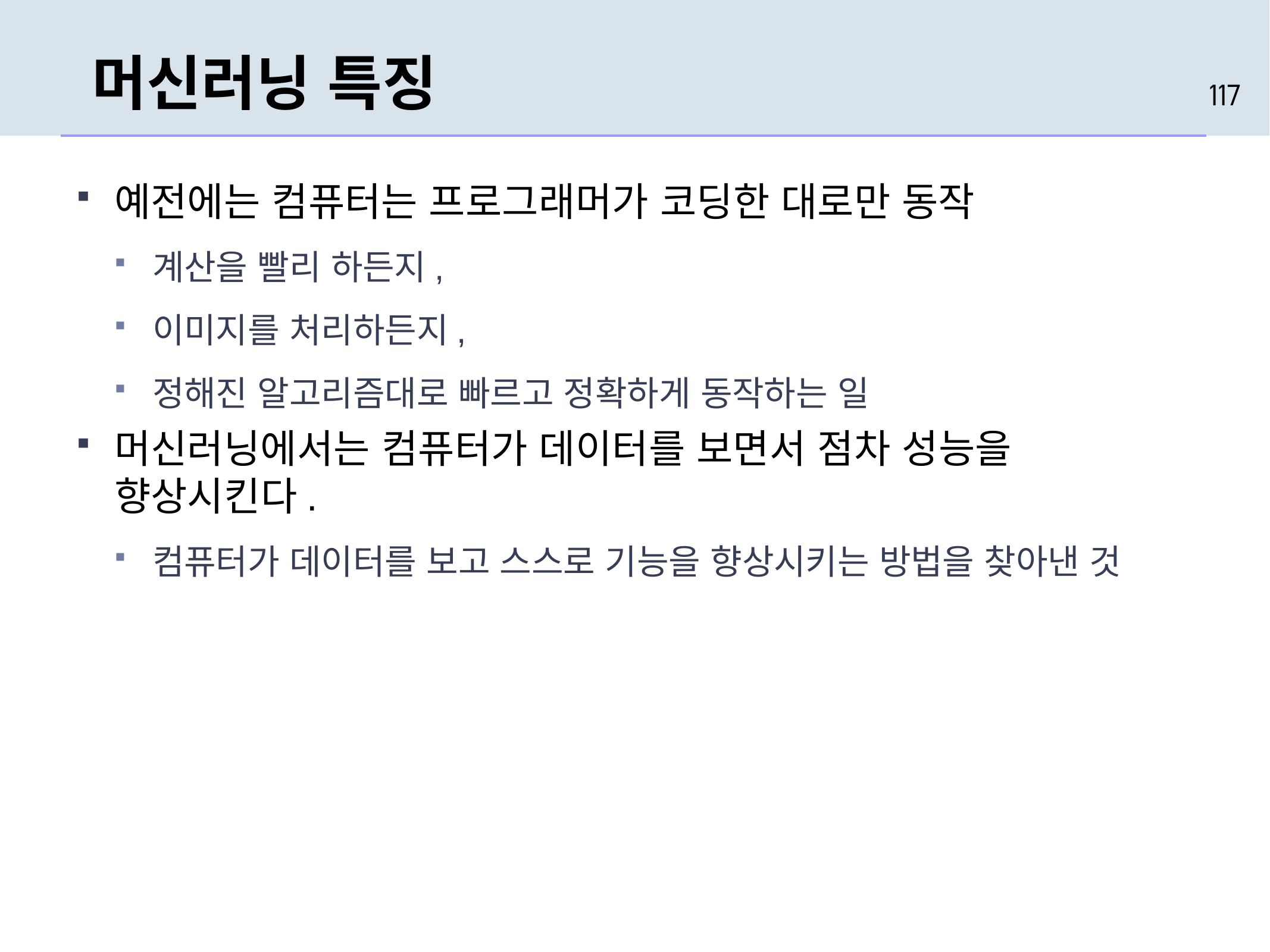

# 머신러닝 특징
117
예전에는 컴퓨터는 프로그래머가 코딩한 대로만 동작
계산을 빨리 하든지,
이미지를 처리하든지,
정해진 알고리즘대로 빠르고 정확하게 동작하는 일
머신러닝에서는 컴퓨터가 데이터를 보면서 점차 성능을 향상시킨다.
컴퓨터가 데이터를 보고 스스로 기능을 향상시키는 방법을 찾아낸 것